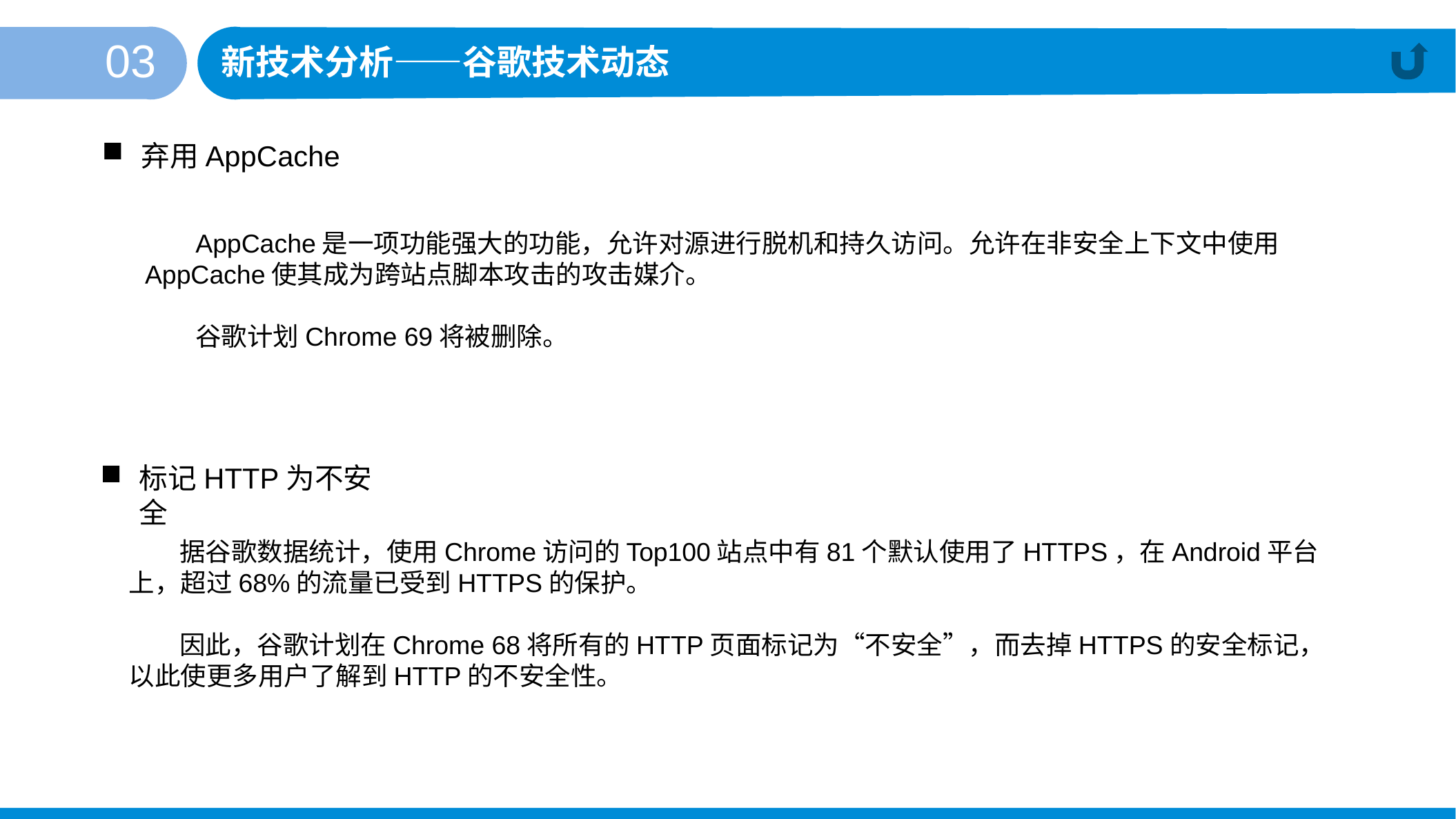

03

新技术分析——谷歌技术动态

弃用AppCache
AppCache是一项功能强大的功能，允许对源进行脱机和持久访问。允许在非安全上下文中使用AppCache使其成为跨站点脚本攻击的攻击媒介。

谷歌计划Chrome 69将被删除。

标记HTTP为不安全
据谷歌数据统计，使用Chrome访问的Top100站点中有81个默认使用了HTTPS，在Android平台上，超过68%的流量已受到HTTPS的保护。

因此，谷歌计划在Chrome 68将所有的HTTP页面标记为“不安全”，而去掉HTTPS的安全标记，以此使更多用户了解到HTTP的不安全性。